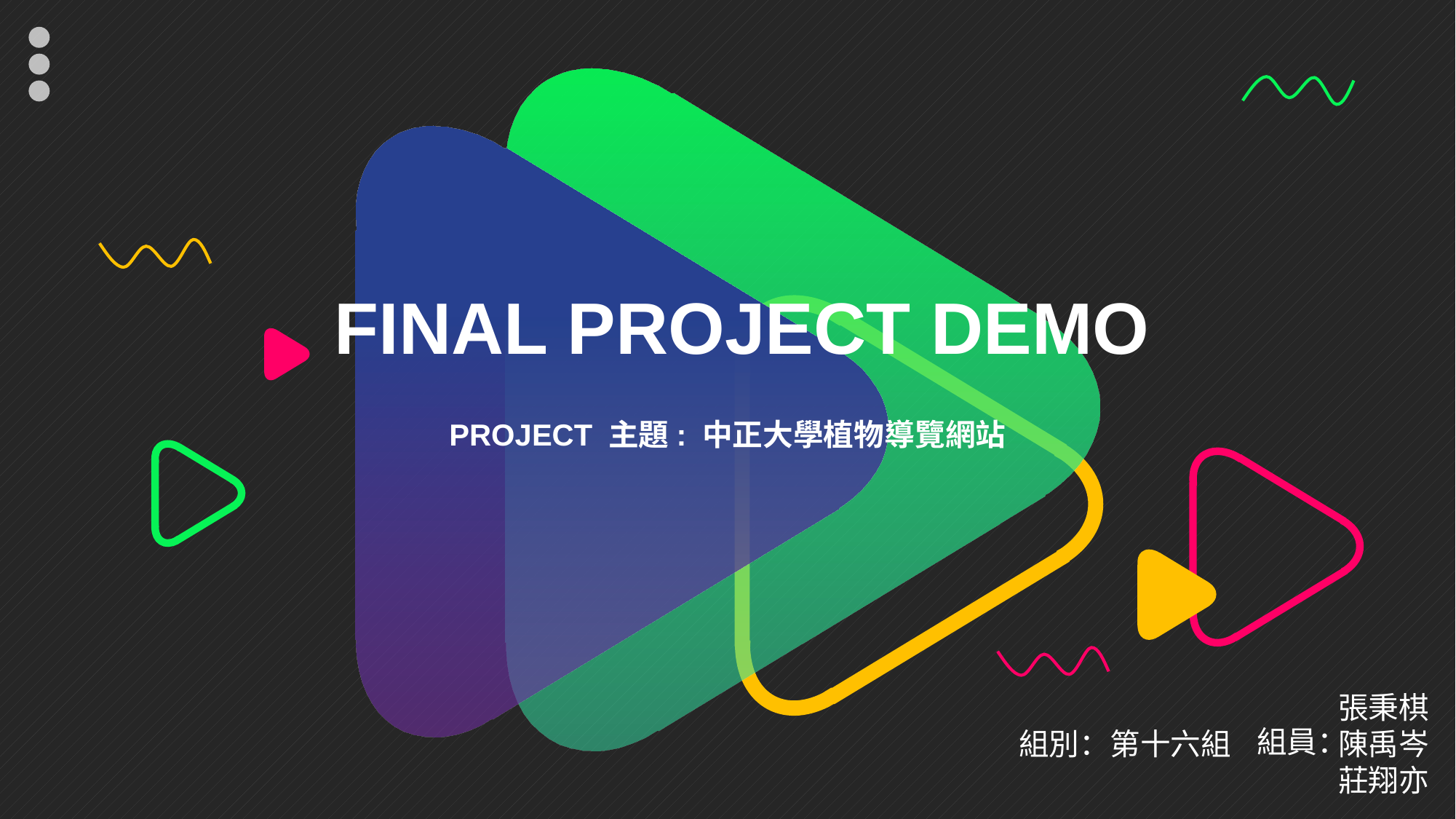

FINAL PROJECT DEMO

PROJECT 主題: 中正大學植物導覽網站

組員：
組別：第十六組
張秉棋
陳禹岑
莊翔亦